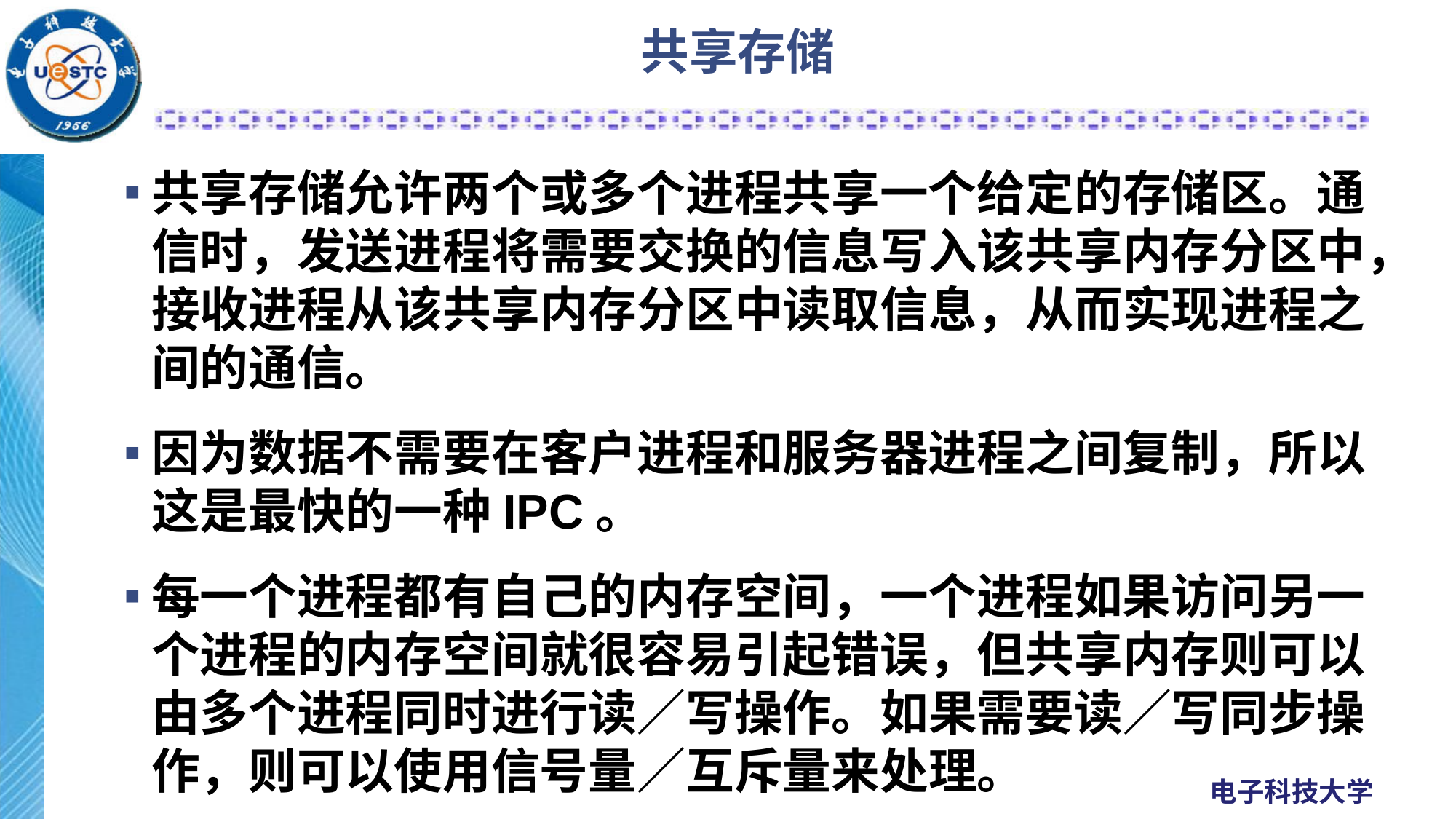

# 共享存储
共享存储允许两个或多个进程共享一个给定的存储区。通信时，发送进程将需要交换的信息写入该共享内存分区中，接收进程从该共享内存分区中读取信息，从而实现进程之间的通信。
因为数据不需要在客户进程和服务器进程之间复制，所以这是最快的一种IPC。
每一个进程都有自己的内存空间，一个进程如果访问另一个进程的内存空间就很容易引起错误，但共享内存则可以由多个进程同时进行读／写操作。如果需要读／写同步操作，则可以使用信号量／互斥量来处理。